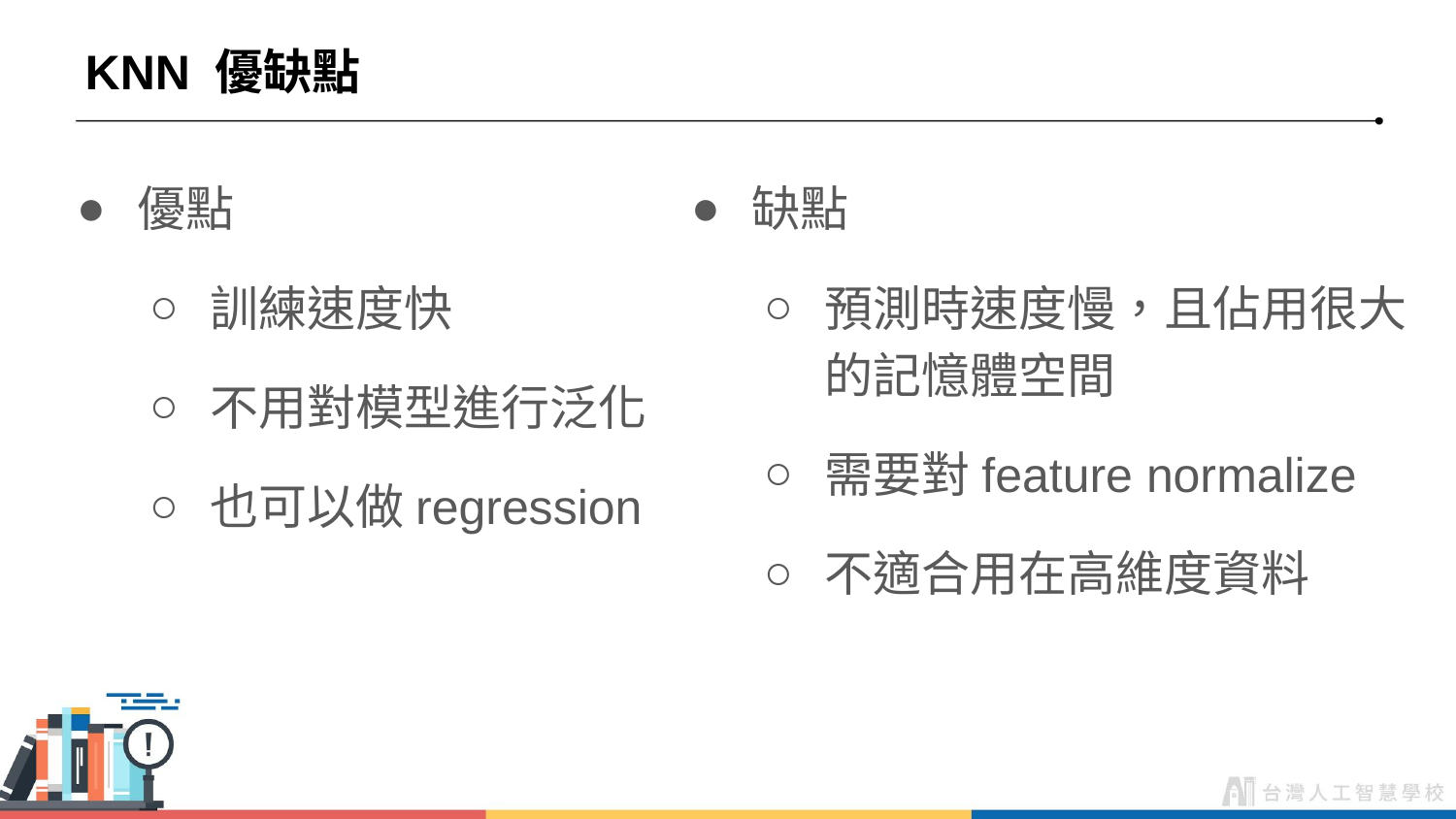

# KNN 優缺點
優點
訓練速度快
不用對模型進行泛化
也可以做regression
缺點
預測時速度慢，且佔用很大的記憶體空間
需要對feature normalize
不適合用在高維度資料